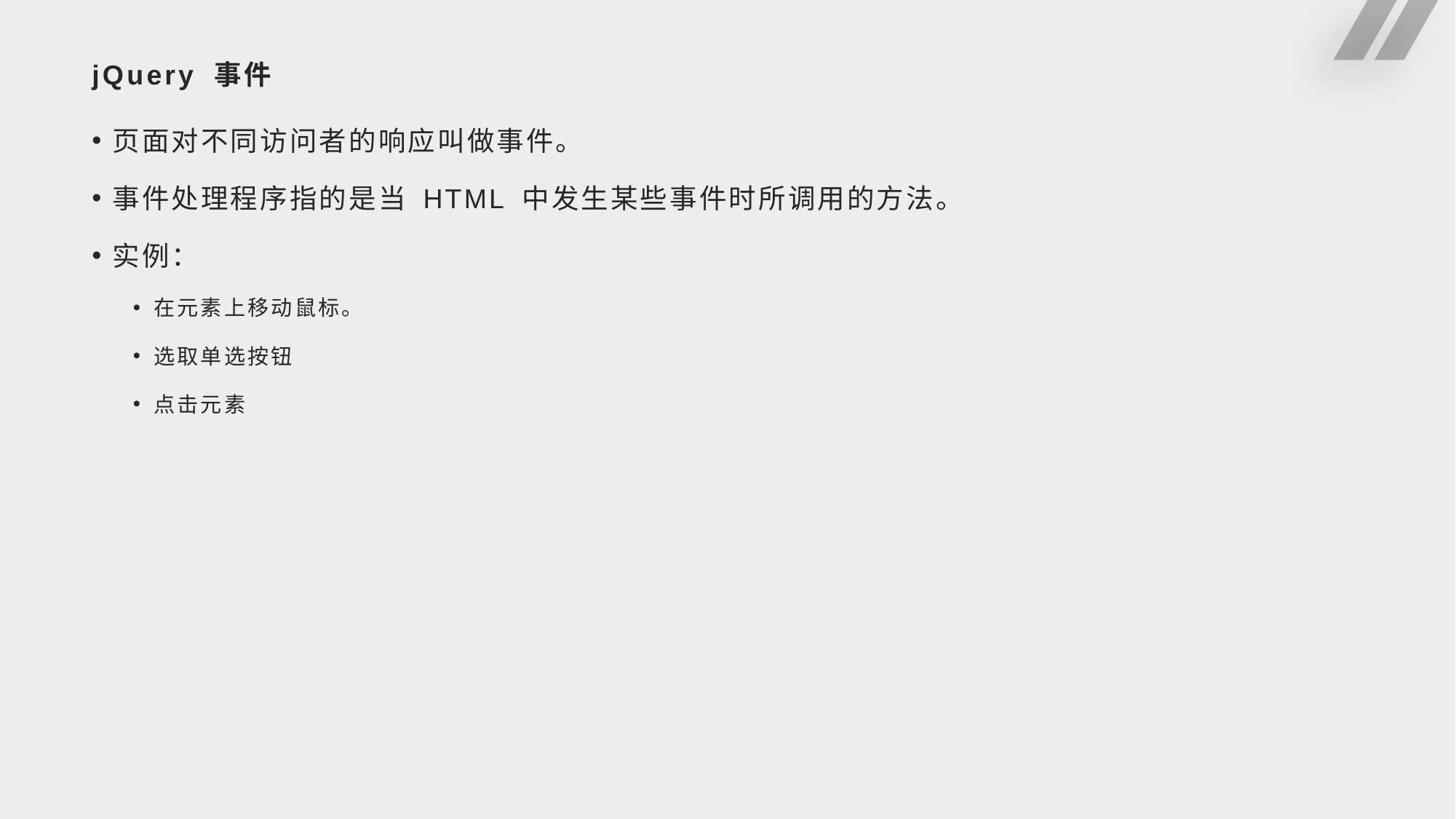

# jQuery 事件
页面对不同访问者的响应叫做事件。
事件处理程序指的是当 HTML 中发生某些事件时所调用的方法。
实例：
在元素上移动鼠标。
选取单选按钮
点击元素